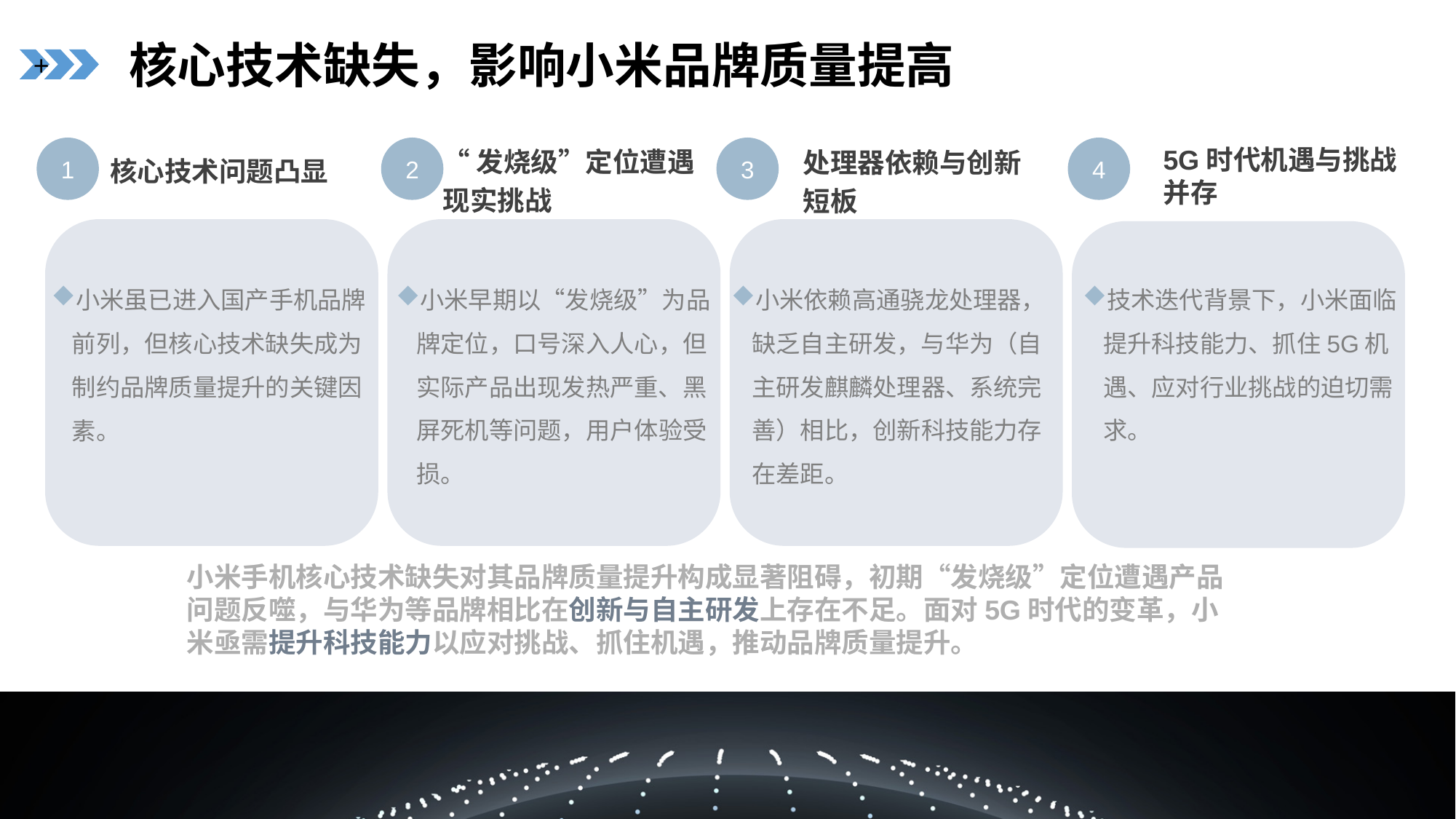

核心技术缺失，影响小米品牌质量提高
+

1
2
3
4
5G时代机遇与挑战并存
“发烧级”定位遭遇
现实挑战
处理器依赖与创新
短板
核心技术问题凸显

小米虽已进入国产手机品牌前列，但核心技术缺失成为制约品牌质量提升的关键因素。
小米早期以“发烧级”为品牌定位，口号深入人心，但实际产品出现发热严重、黑屏死机等问题，用户体验受损。
小米依赖高通骁龙处理器，缺乏自主研发，与华为（自主研发麒麟处理器、系统完善）相比，创新科技能力存在差距。
技术迭代背景下，小米面临提升科技能力、抓住5G机遇、应对行业挑战的迫切需求。
小米手机核心技术缺失对其品牌质量提升构成显著阻碍，初期“发烧级”定位遭遇产品问题反噬，与华为等品牌相比在创新与自主研发上存在不足。面对5G时代的变革，小米亟需提升科技能力以应对挑战、抓住机遇，推动品牌质量提升。